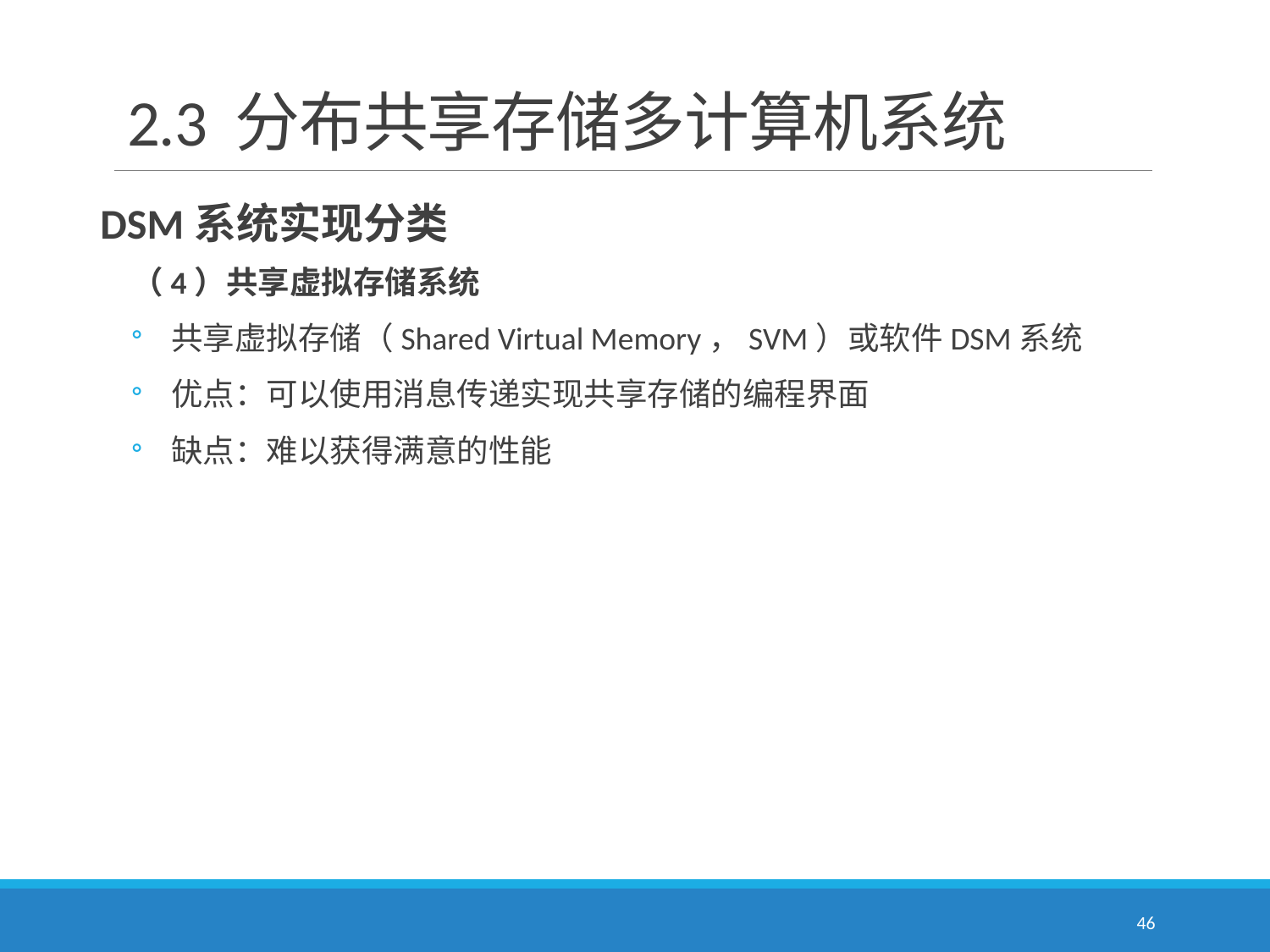

# 2.3 分布共享存储多计算机系统
 DSM系统实现分类
（4）共享虚拟存储系统
共享虚拟存储（Shared Virtual Memory，SVM）或软件DSM系统
优点：可以使用消息传递实现共享存储的编程界面
缺点：难以获得满意的性能

46